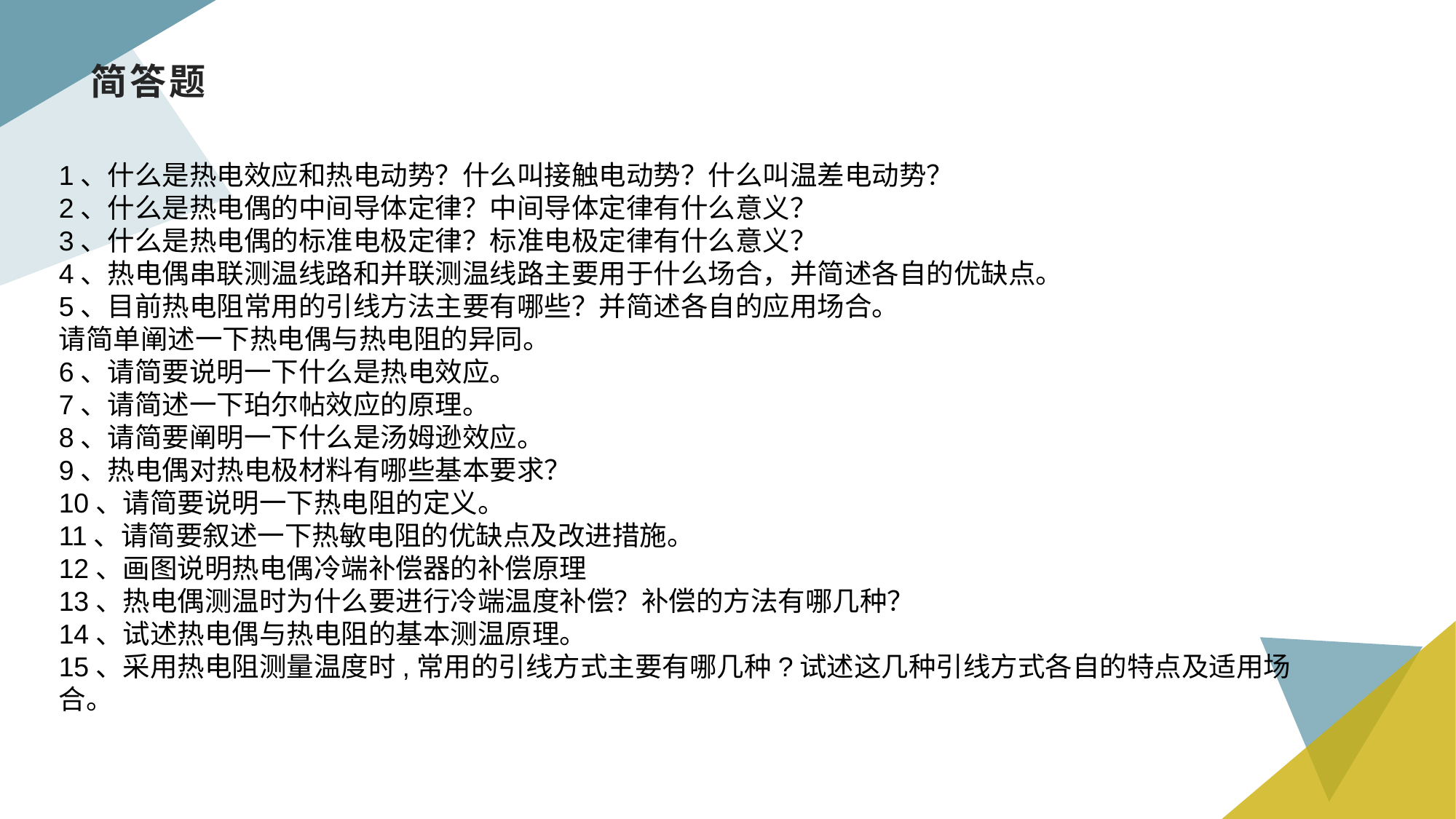

# 简答题
1、什么是热电效应和热电动势？什么叫接触电动势？什么叫温差电动势？
2、什么是热电偶的中间导体定律？中间导体定律有什么意义？
3、什么是热电偶的标准电极定律？标准电极定律有什么意义？
4、热电偶串联测温线路和并联测温线路主要用于什么场合，并简述各自的优缺点。
5、目前热电阻常用的引线方法主要有哪些？并简述各自的应用场合。
请简单阐述一下热电偶与热电阻的异同。
6、请简要说明一下什么是热电效应。
7、请简述一下珀尔帖效应的原理。
8、请简要阐明一下什么是汤姆逊效应。
9、热电偶对热电极材料有哪些基本要求？
10、请简要说明一下热电阻的定义。
11、请简要叙述一下热敏电阻的优缺点及改进措施。
12、画图说明热电偶冷端补偿器的补偿原理
13、热电偶测温时为什么要进行冷端温度补偿？补偿的方法有哪几种？
14、试述热电偶与热电阻的基本测温原理。
15、采用热电阻测量温度时,常用的引线方式主要有哪几种?试述这几种引线方式各自的特点及适用场合。